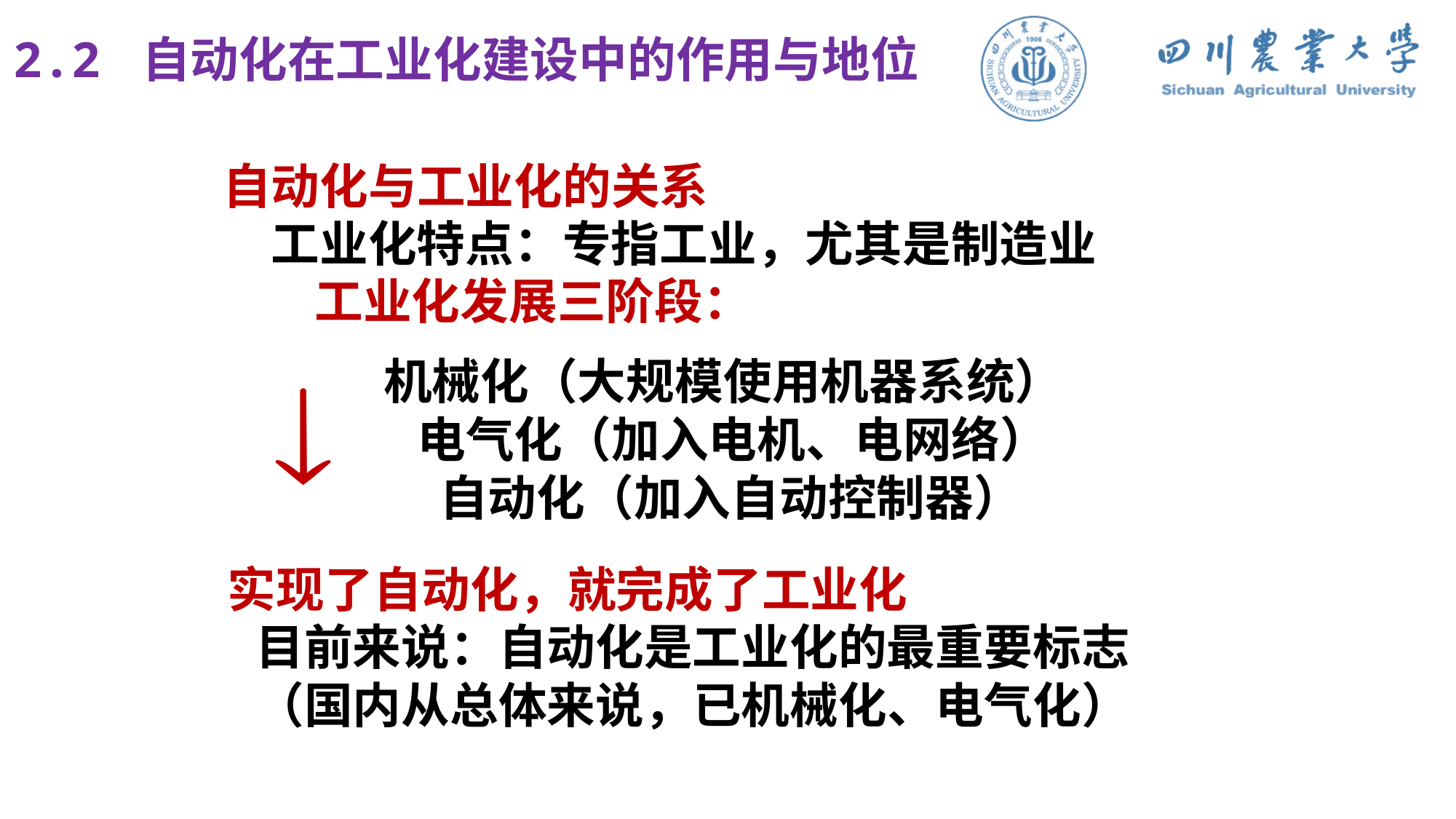

2.2 自动化在工业化建设中的作用与地位
 自动化与工业化的关系
      工业化特点：专指工业，尤其是制造业
         工业化发展三阶段：
机械化（大规模使用机器系统）
  电气化（加入电机、电网络）
    自动化（加入自动控制器）
↓
 实现了自动化，就完成了工业化
   目前来说：自动化是工业化的最重要标志
   （国内从总体来说，已机械化、电气化）